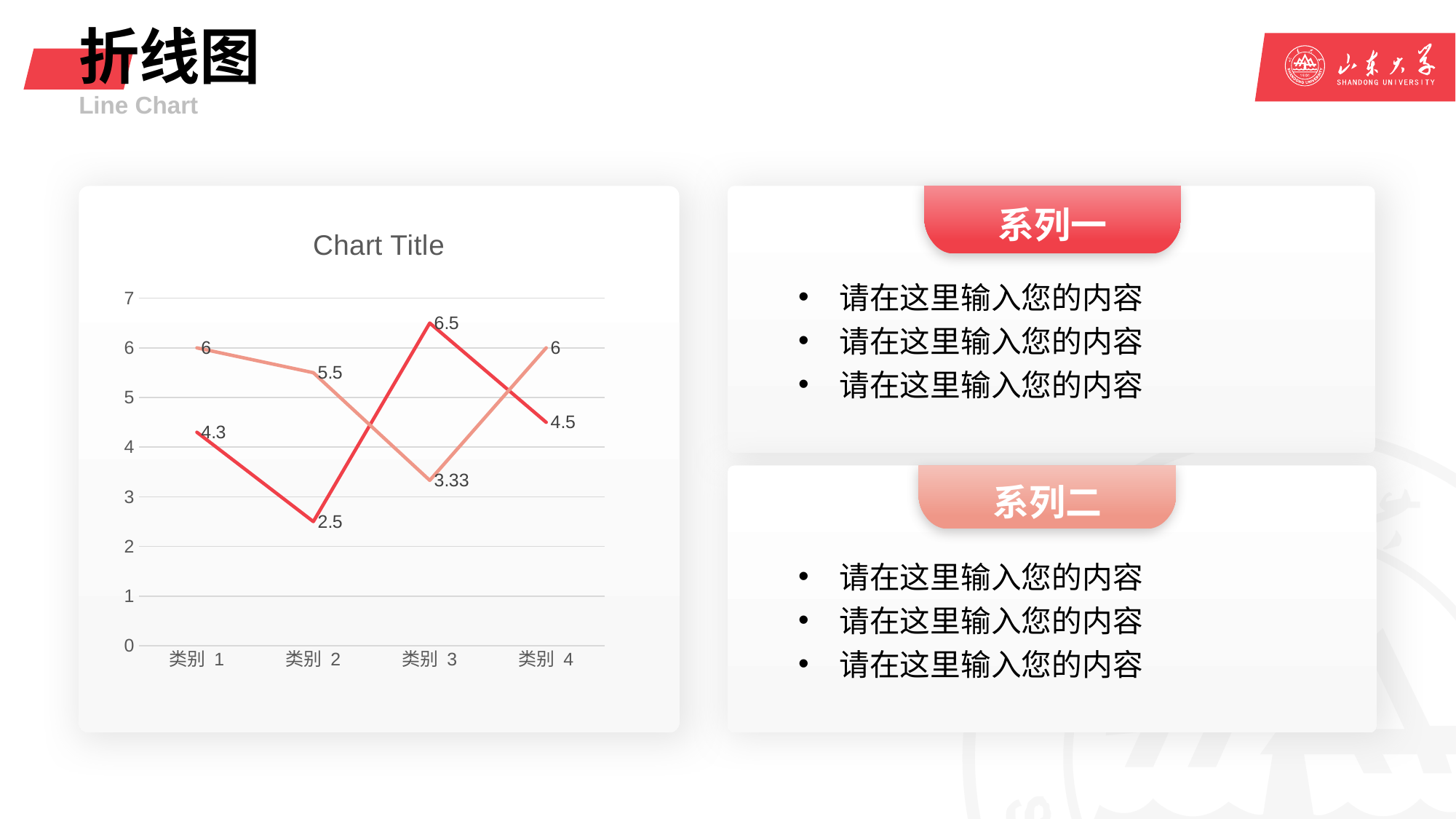

# 折线图
Line Chart

系列一
请在这里输入您的内容
请在这里输入您的内容
请在这里输入您的内容

### Chart:

| Category | 系列 1 | 系列2 |
|---|---|---|
| 类别 1 | 4.3 | 6.0 |
| 类别 2 | 2.5 | 5.5 |
| 类别 3 | 6.5 | 3.33 |
| 类别 4 | 4.5 | 6.0 |
请在这里输入您的内容
请在这里输入您的内容
请在这里输入您的内容
系列二